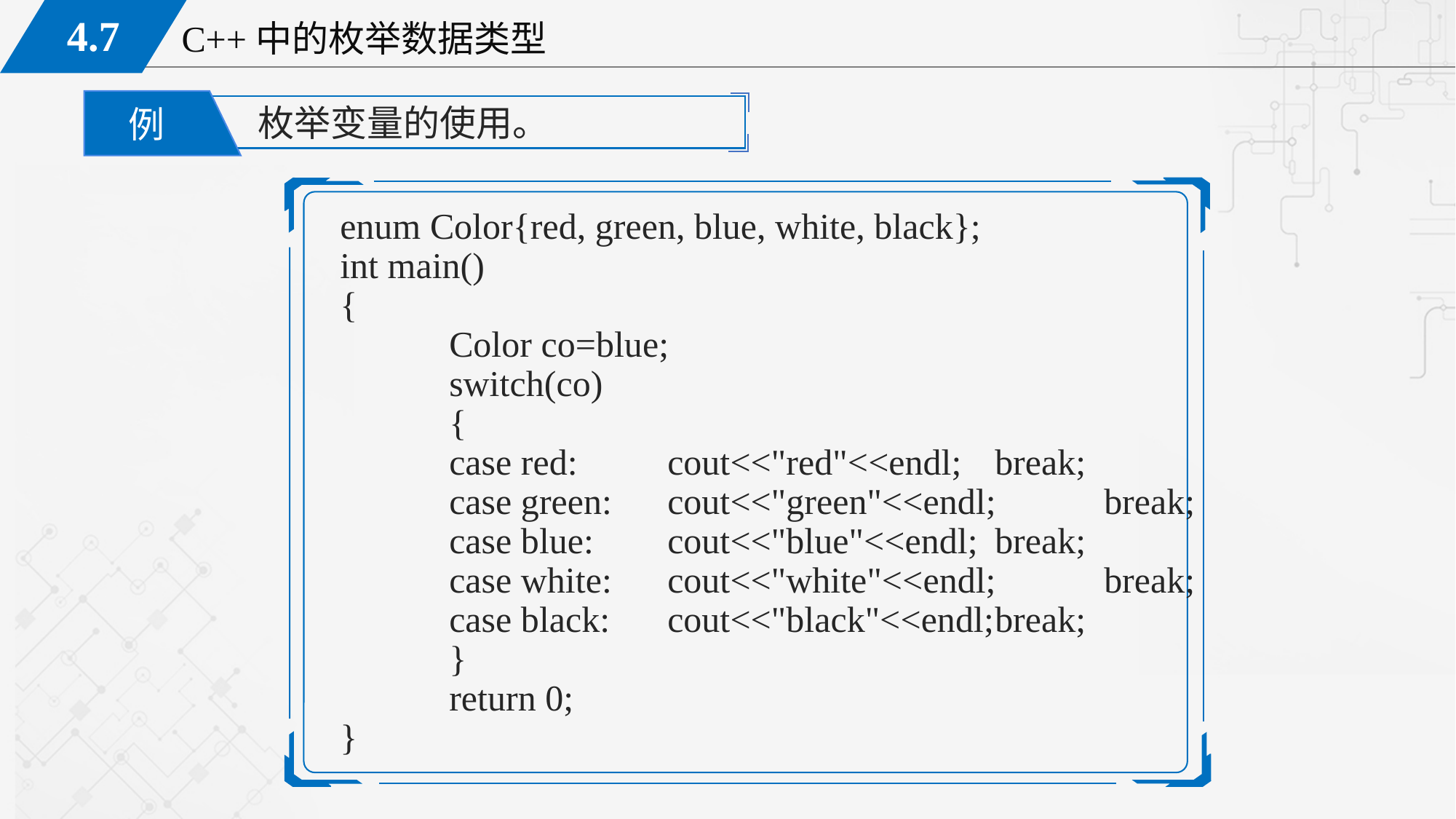

枚举变量的使用。

例

enum Color{red, green, blue, white, black};
int main()
{
	Color co=blue;
	switch(co)
	{
	case red:	cout<<"red"<<endl;	break;
	case green: 	cout<<"green"<<endl;	break;
	case blue:	cout<<"blue"<<endl;	break;
	case white: 	cout<<"white"<<endl;	break;
	case black: 	cout<<"black"<<endl;	break;
	}
	return 0;
}